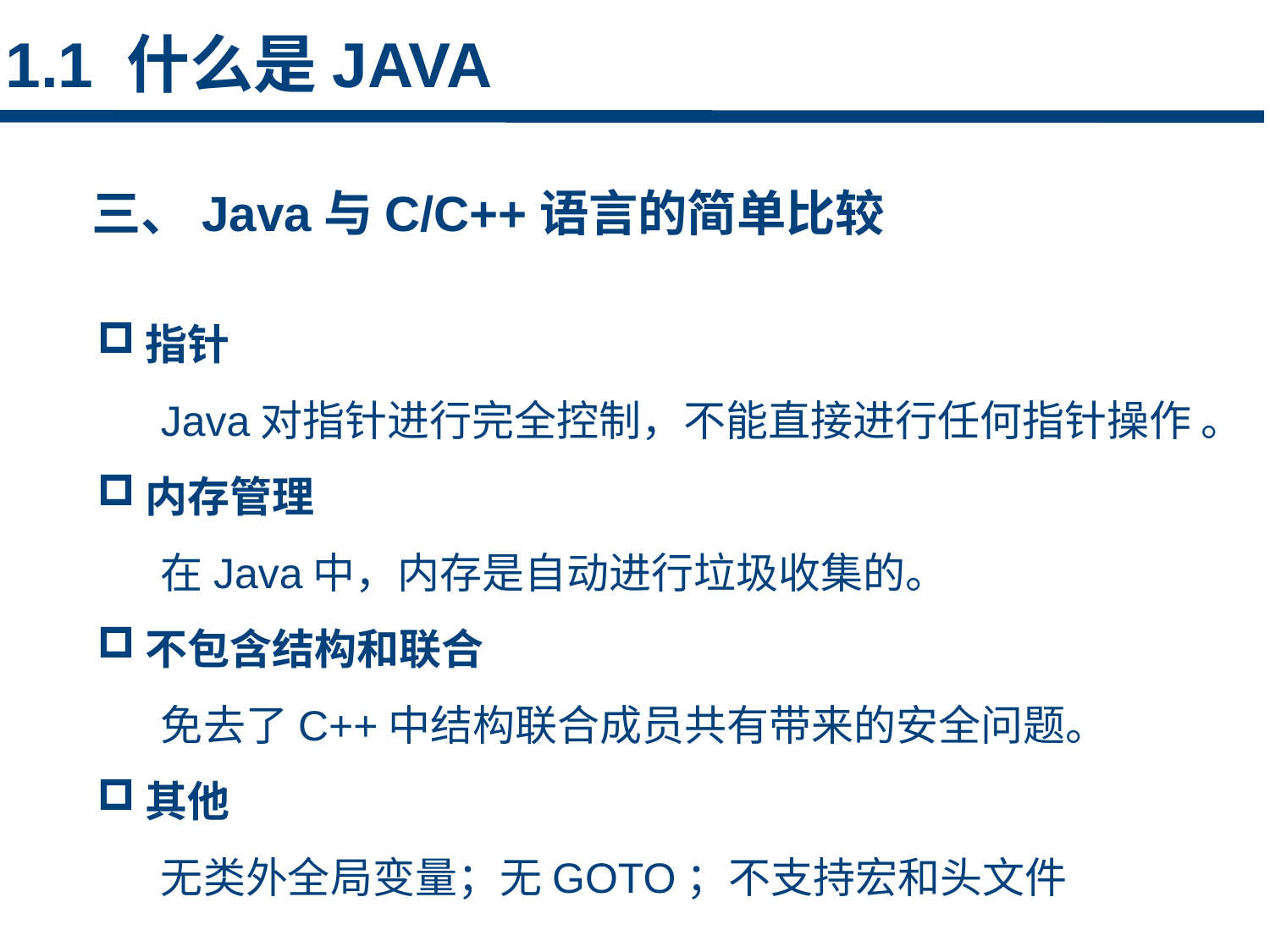

1.1 什么是JAVA
三、Java与C/C++语言的简单比较
点击添加文本
指针
Java对指针进行完全控制，不能直接进行任何指针操作 。
内存管理
在Java中，内存是自动进行垃圾收集的。
不包含结构和联合
免去了C++中结构联合成员共有带来的安全问题。
其他
无类外全局变量；无GOTO；不支持宏和头文件
点击添加文本
点击添加文本
点击添加文本